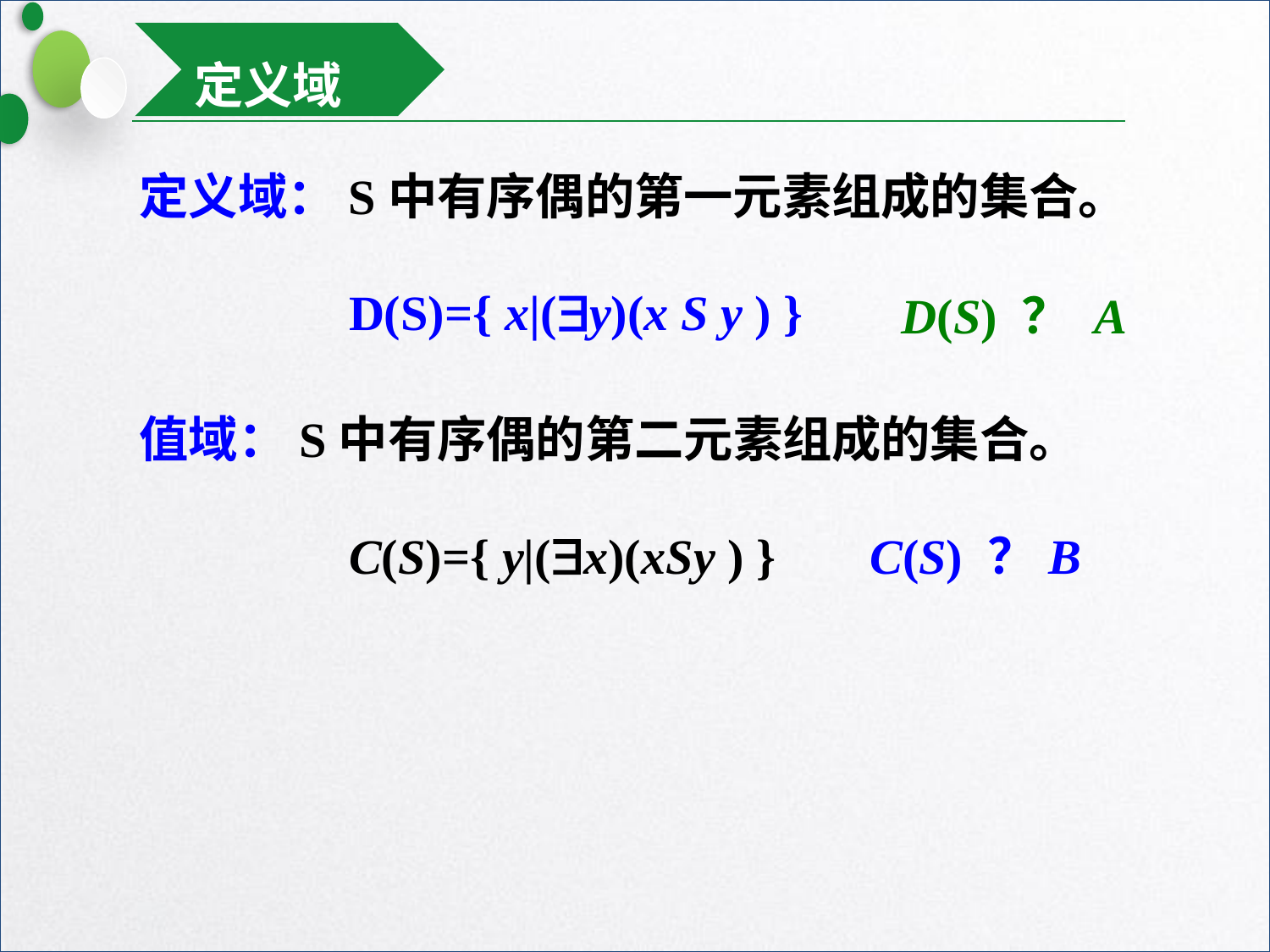

定义域
定义域：S中有序偶的第一元素组成的集合。
D(S)={ x|(∃y)(x S y ) }
D(S) ？ A
值域：S中有序偶的第二元素组成的集合。
C(S)={ y|(∃x)(xSy ) }
C(S) ？B